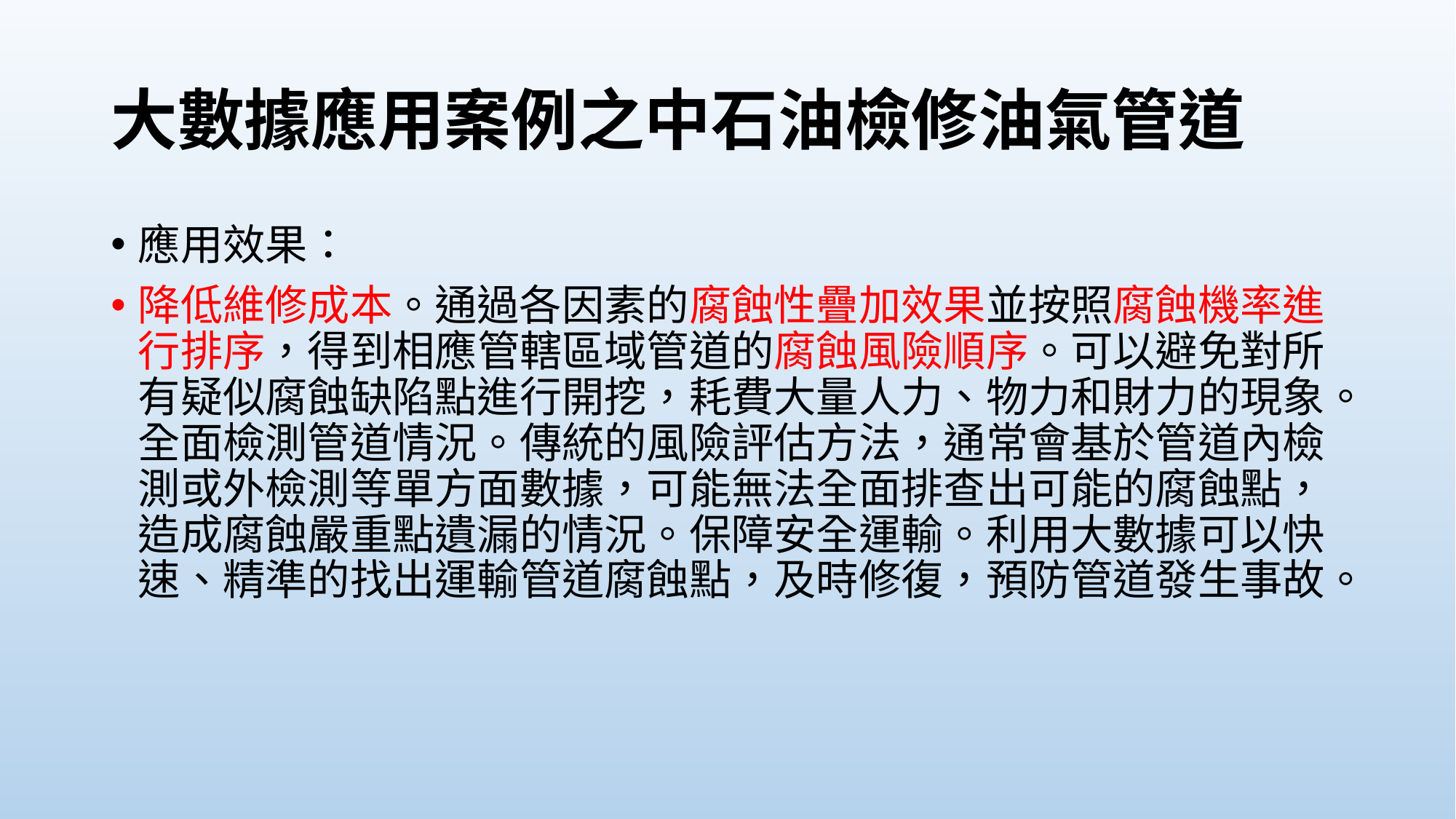

# 大數據應用案例之中石油檢修油氣管道
應用效果：
降低維修成本。通過各因素的腐蝕性疊加效果並按照腐蝕機率進行排序，得到相應管轄區域管道的腐蝕風險順序。可以避免對所有疑似腐蝕缺陷點進行開挖，耗費大量人力、物力和財力的現象。全面檢測管道情況。傳統的風險評估方法，通常會基於管道內檢測或外檢測等單方面數據，可能無法全面排查出可能的腐蝕點，造成腐蝕嚴重點遺漏的情況。保障安全運輸。利用大數據可以快速、精準的找出運輸管道腐蝕點，及時修復，預防管道發生事故。